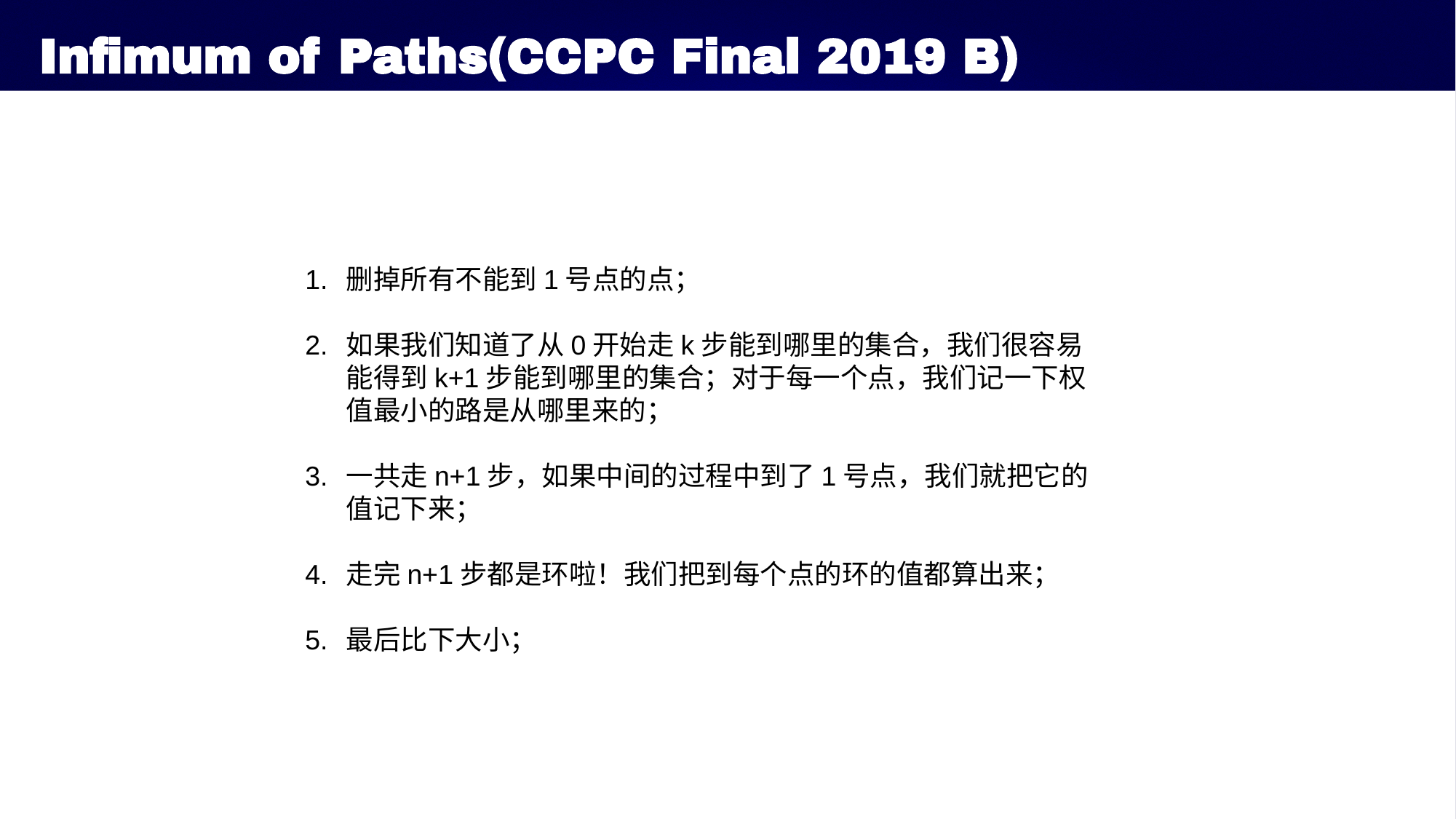

# Infimum of Paths(CCPC Final 2019 B)
删掉所有不能到1号点的点；

如果我们知道了从0开始走k步能到哪里的集合，我们很容易能得到k+1步能到哪里的集合；对于每一个点，我们记一下权值最小的路是从哪里来的；

一共走n+1步，如果中间的过程中到了1号点，我们就把它的值记下来；

走完n+1步都是环啦！我们把到每个点的环的值都算出来；

最后比下大小；